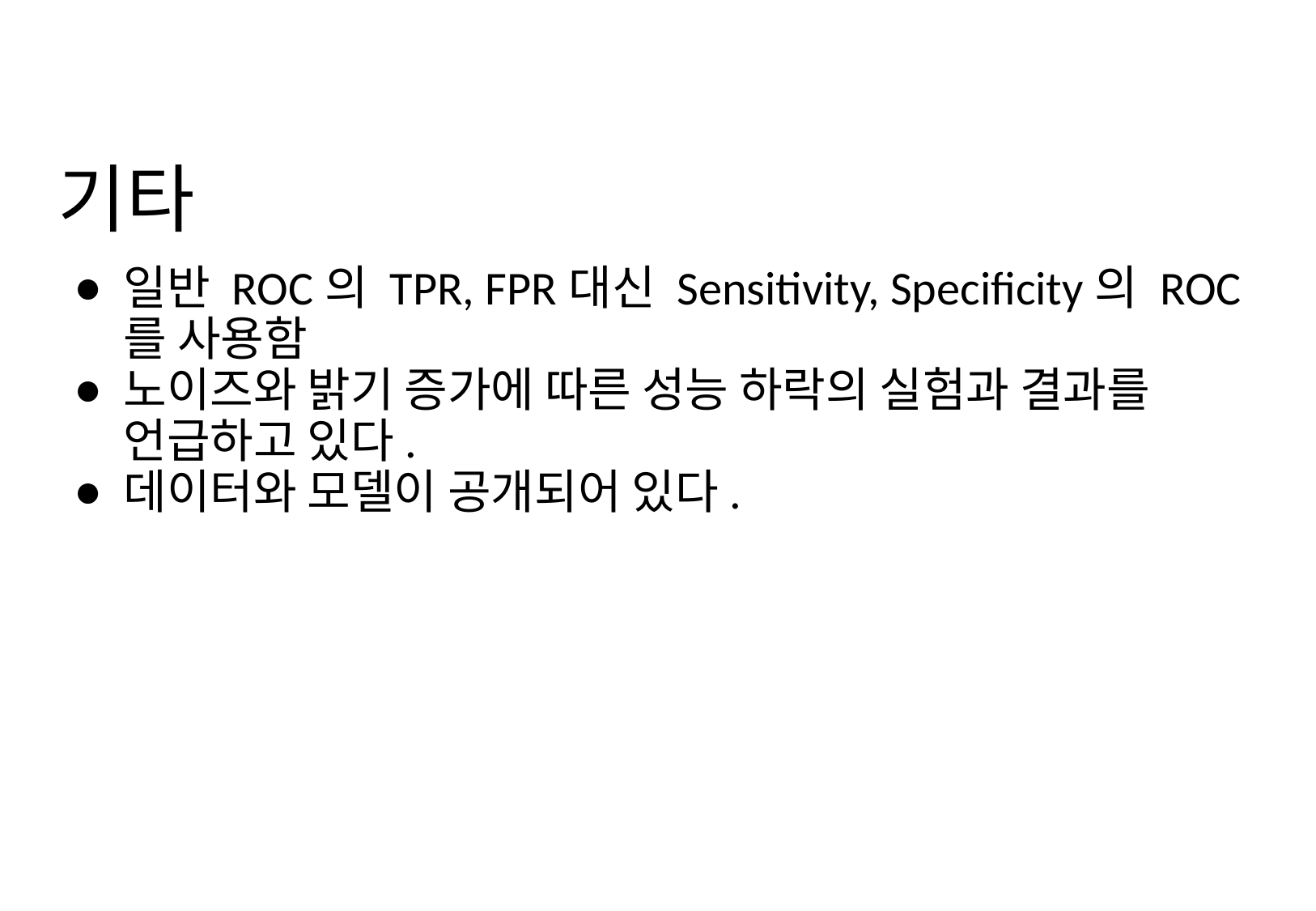

# 기타
일반 ROC의 TPR, FPR대신 Sensitivity, Specificity의 ROC를 사용함
노이즈와 밝기 증가에 따른 성능 하락의 실험과 결과를 언급하고 있다.
데이터와 모델이 공개되어 있다.